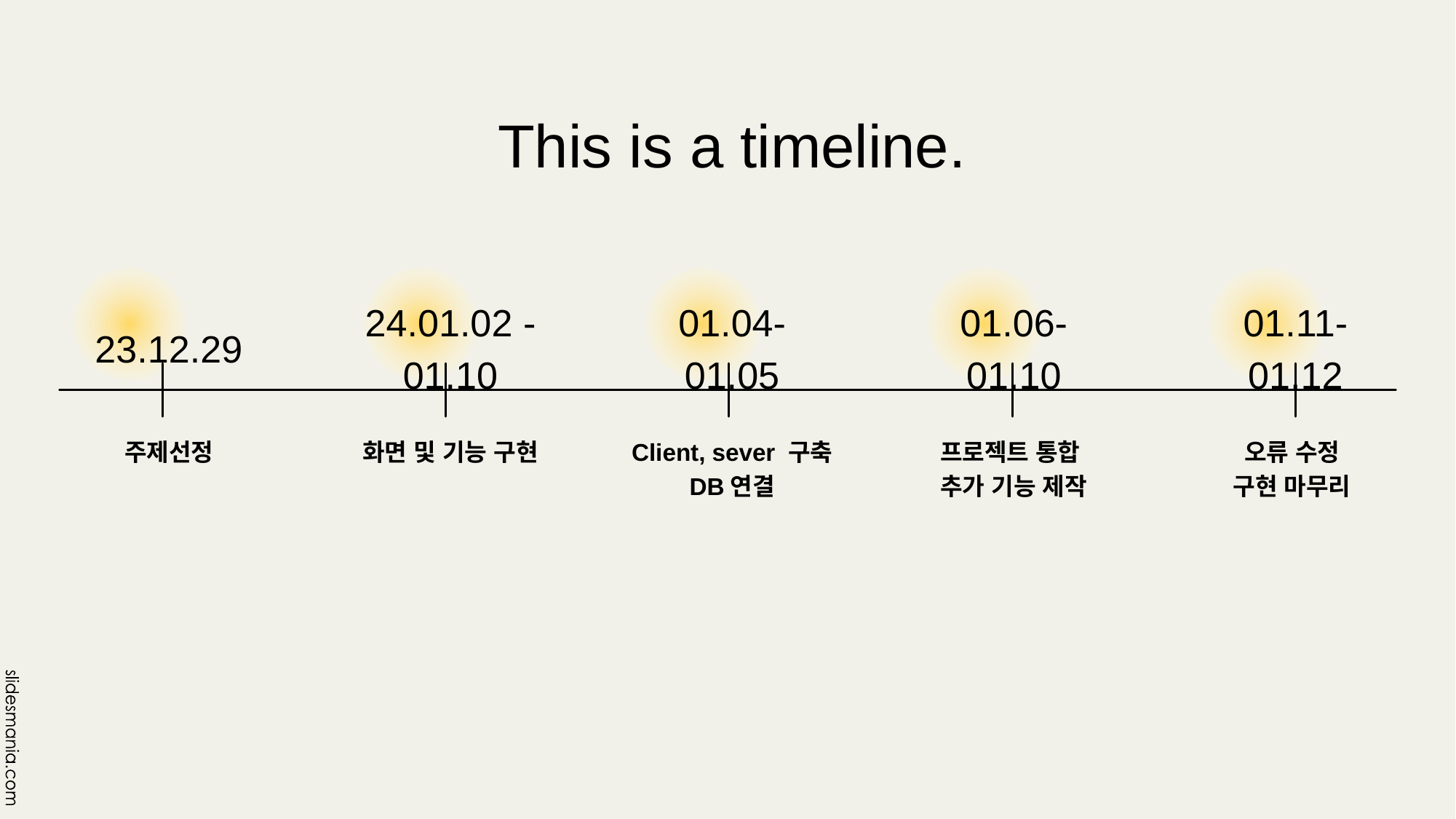

# This is a timeline.

23.12.29
24.01.02 -01.10
01.04-
01.05
01.06-
01.10
01.11-
01.12
주제선정
화면 및 기능 구현
Client, sever 구축
DB연결
프로젝트 통합
추가 기능 제작
오류 수정
구현 마무리